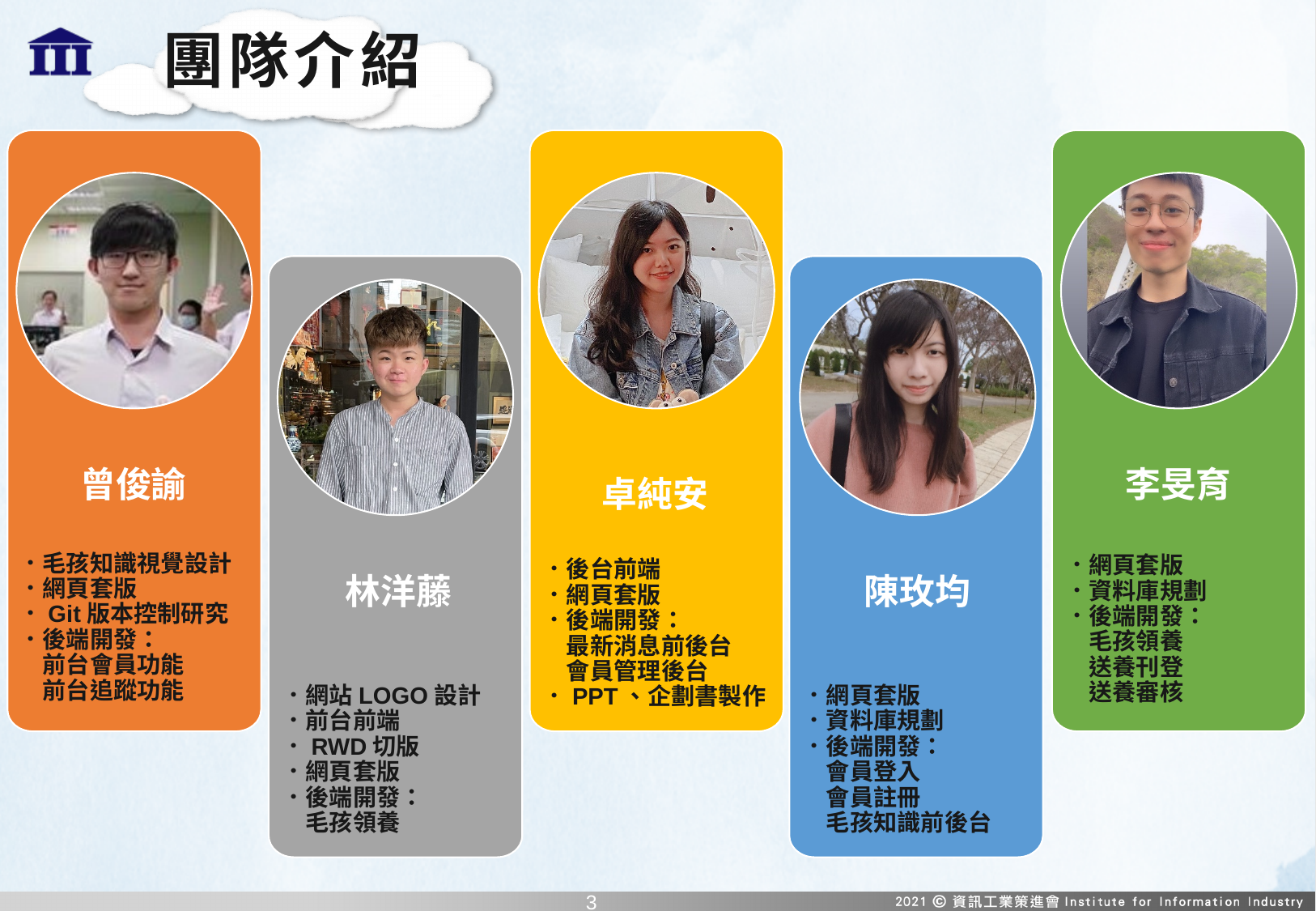

# 團隊介紹

．網頁套版
．資料庫規劃
．後端開發：
　毛孩領養
　送養刊登
　送養審核

．毛孩知識視覺設計
．網頁套版
．Git版本控制研究
．後端開發：
　前台會員功能
　前台追蹤功能

．後台前端
．網頁套版
．後端開發：
　最新消息前後台
　會員管理後台
．PPT、企劃書製作

．網頁套版
．資料庫規劃
．後端開發：
　會員登入
　會員註冊
　毛孩知識前後台

．網站LOGO設計
．前台前端
．RWD切版
．網頁套版
．後端開發：
　毛孩領養

曾俊諭
李旻育
卓純安
林洋藤
陳玫均